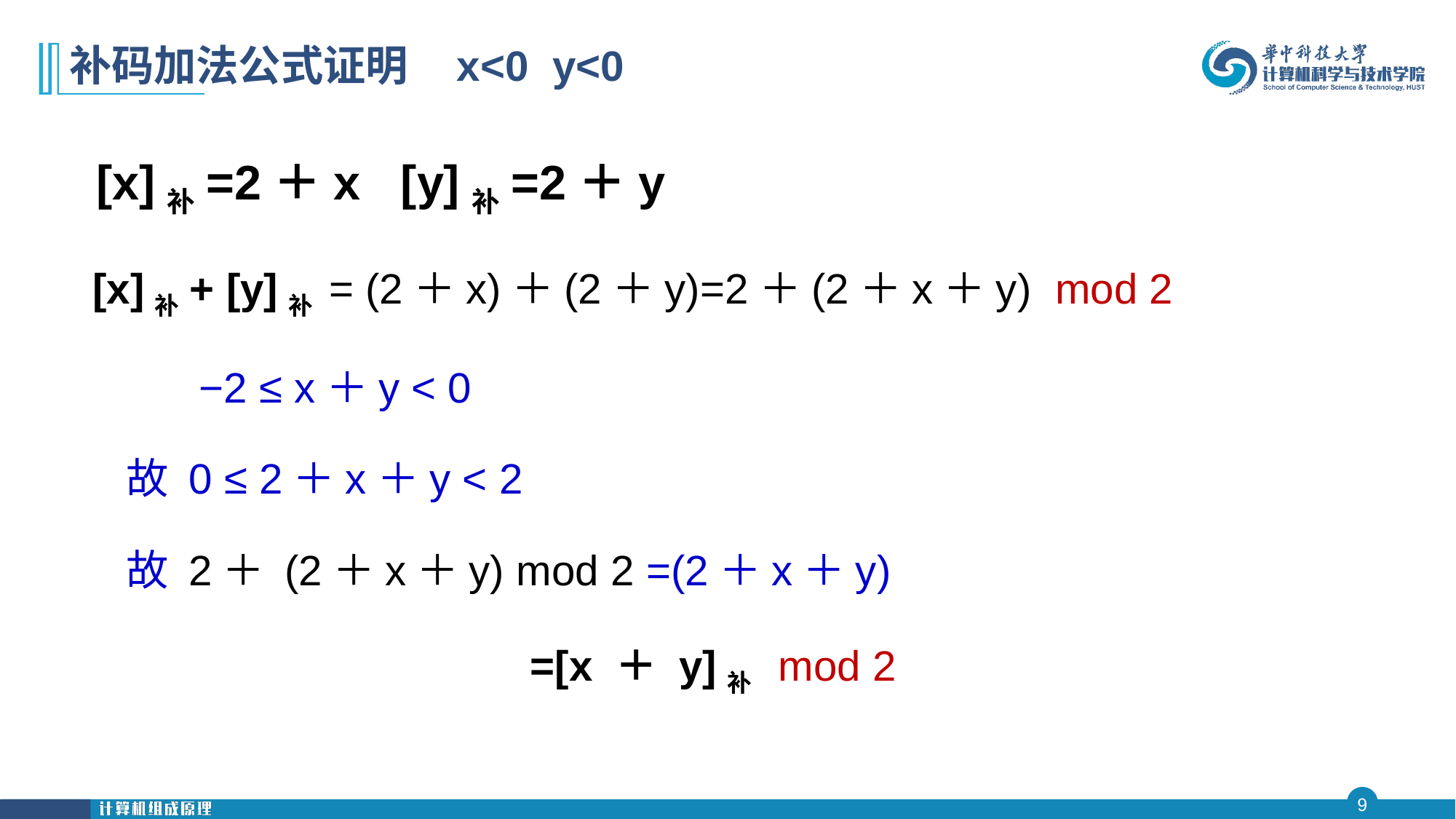

# 补码加法公式证明    x<0  y<0
  [x]补=2＋x   [y]补=2＋y
  [x]补+ [y]补 = (2＋x)＋(2＋y)=2＋(2＋x＋y)  mod 2
           −2 ≤ x＋y < 0
     故 0 ≤ 2＋x＋y < 2
     故 2＋ (2＋x＋y) mod 2 =(2＋x＋y)
                                       =[x ＋ y]补   mod 2